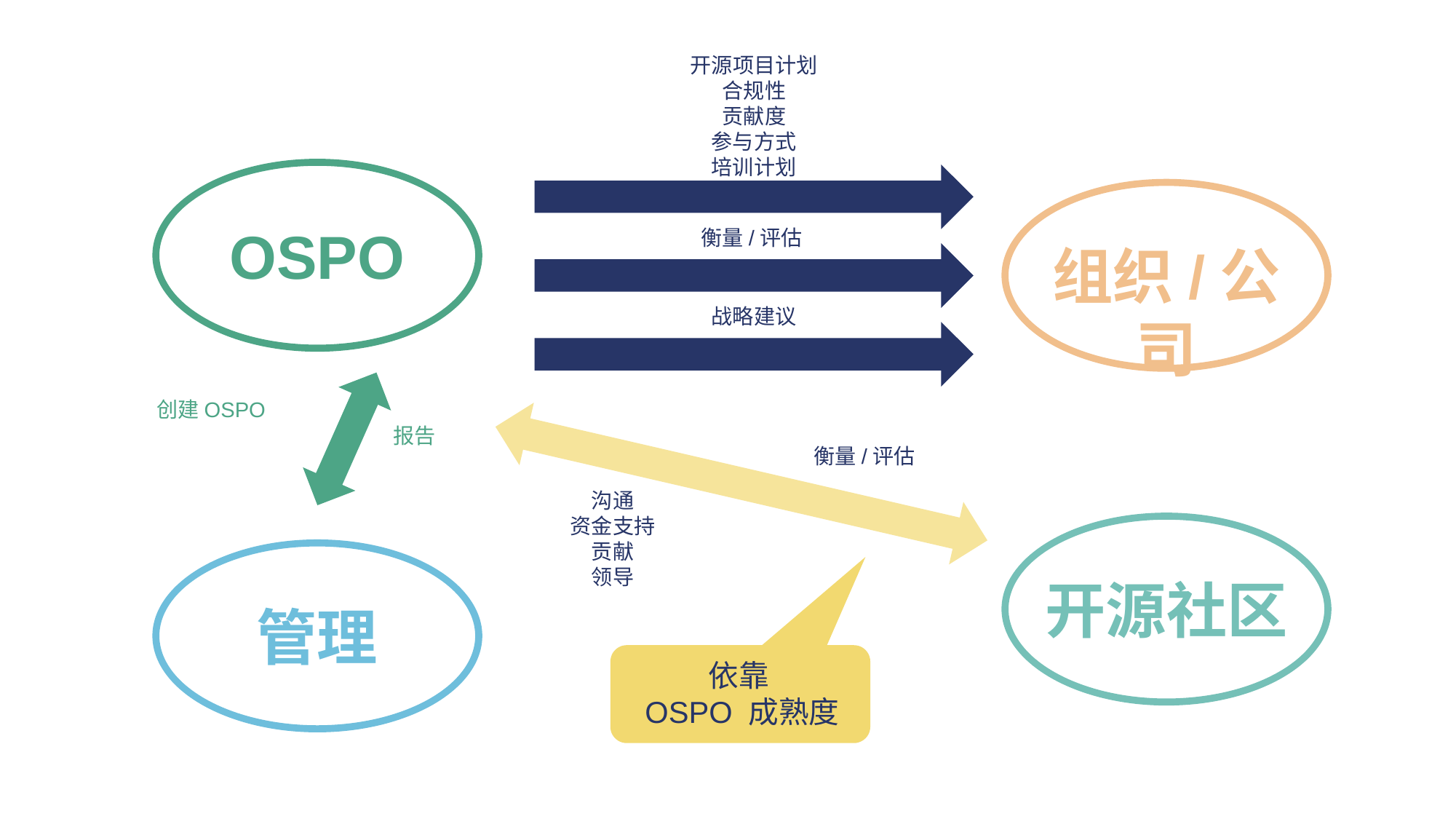

开源项目计划
合规性
贡献度
参与方式
培训计划

OSPO
衡量/评估
组织/公司

战略建议

创建OSPO

报告
衡量/评估

沟通
资金支持
贡献
领导

开源社区
管理

依靠
OSPO 成熟度